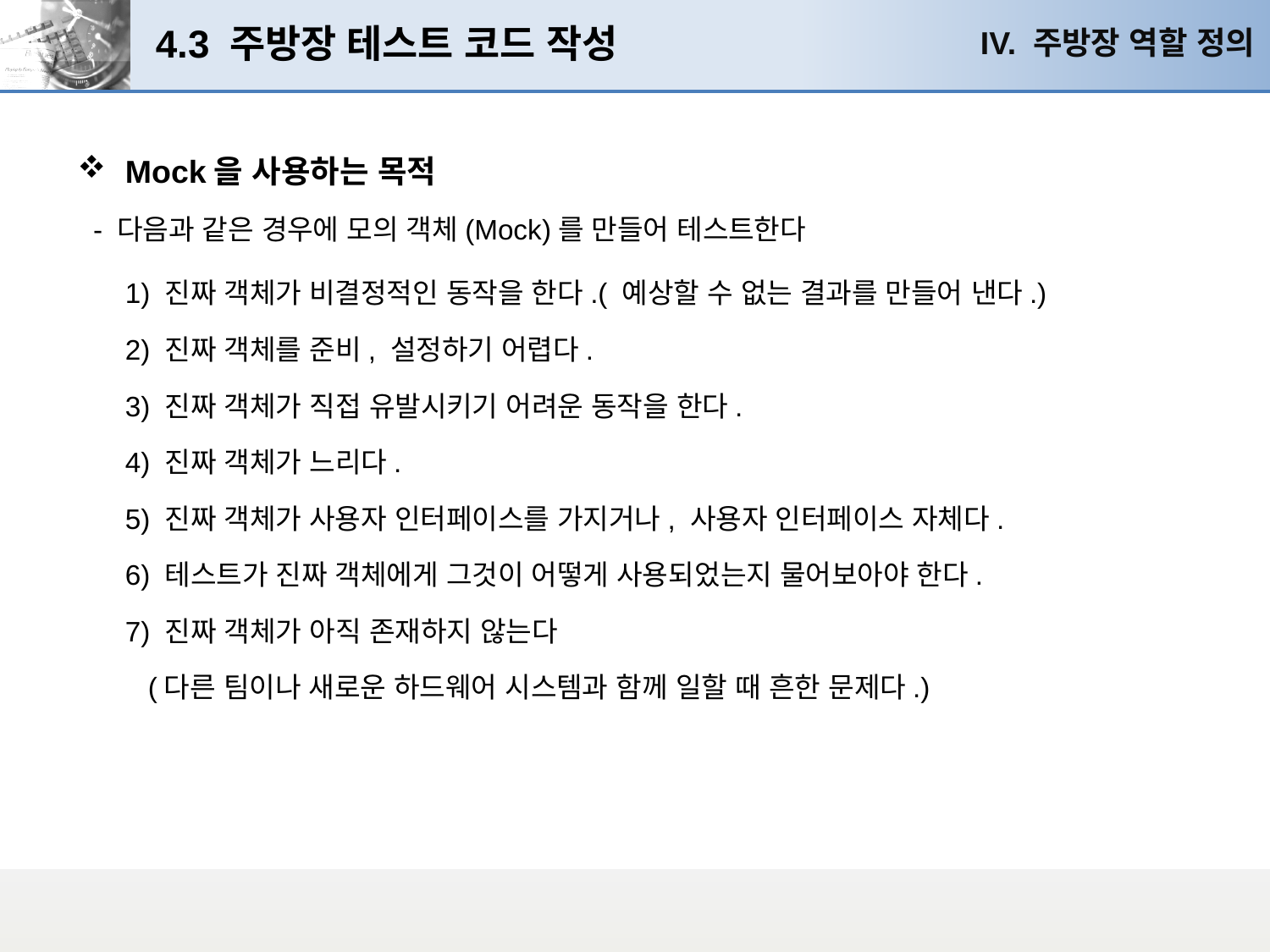

# 4.3 주방장 테스트 코드 작성
IV. 주방장 역할 정의
Mock을 사용하는 목적
  - 다음과 같은 경우에 모의 객체(Mock)를 만들어 테스트한다
	1) 진짜 객체가 비결정적인 동작을 한다.( 예상할 수 없는 결과를 만들어 낸다.)
	2) 진짜 객체를 준비, 설정하기 어렵다.
	3) 진짜 객체가 직접 유발시키기 어려운 동작을 한다.
	4) 진짜 객체가 느리다.
	5) 진짜 객체가 사용자 인터페이스를 가지거나, 사용자 인터페이스 자체다.
	6) 테스트가 진짜 객체에게 그것이 어떻게 사용되었는지 물어보아야 한다.
	7) 진짜 객체가 아직 존재하지 않는다
         (다른 팀이나 새로운 하드웨어 시스템과 함께 일할 때 흔한 문제다.)